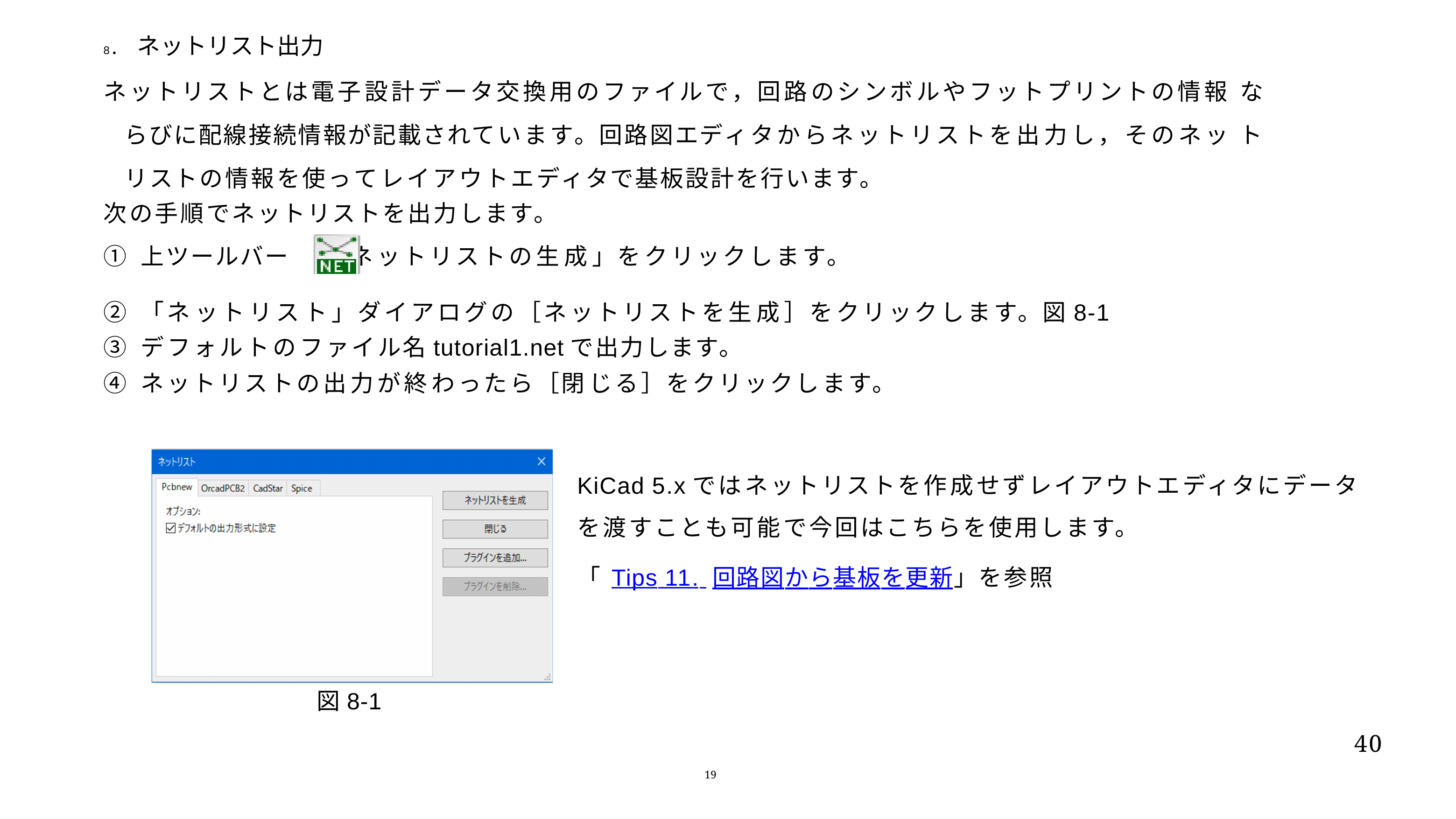

8. ネットリスト出力
ネットリストとは電子設計データ交換用のファイルで，回路のシンボルやフットプリントの情報 ならびに配線接続情報が記載されています。回路図エディタからネットリストを出力し，そのネッ トリストの情報を使ってレイアウトエディタで基板設計を行います。
次の手順でネットリストを出力します。
① 上ツールバー   「ネットリストの生成」をクリックします。

② 「ネットリスト」ダイアログの［ネットリストを生成］をクリックします。図8-1
③ デフォルトのファイル名tutorial1.netで出力します。
④ ネットリストの出力が終わったら［閉じる］をクリックします。

KiCad 5.xではネットリストを作成せずレイアウトエディタにデータを渡すことも可能で今回はこちらを使用します。
「Tips 11. 回路図から基板を更新」を参照
図8-1
40
19